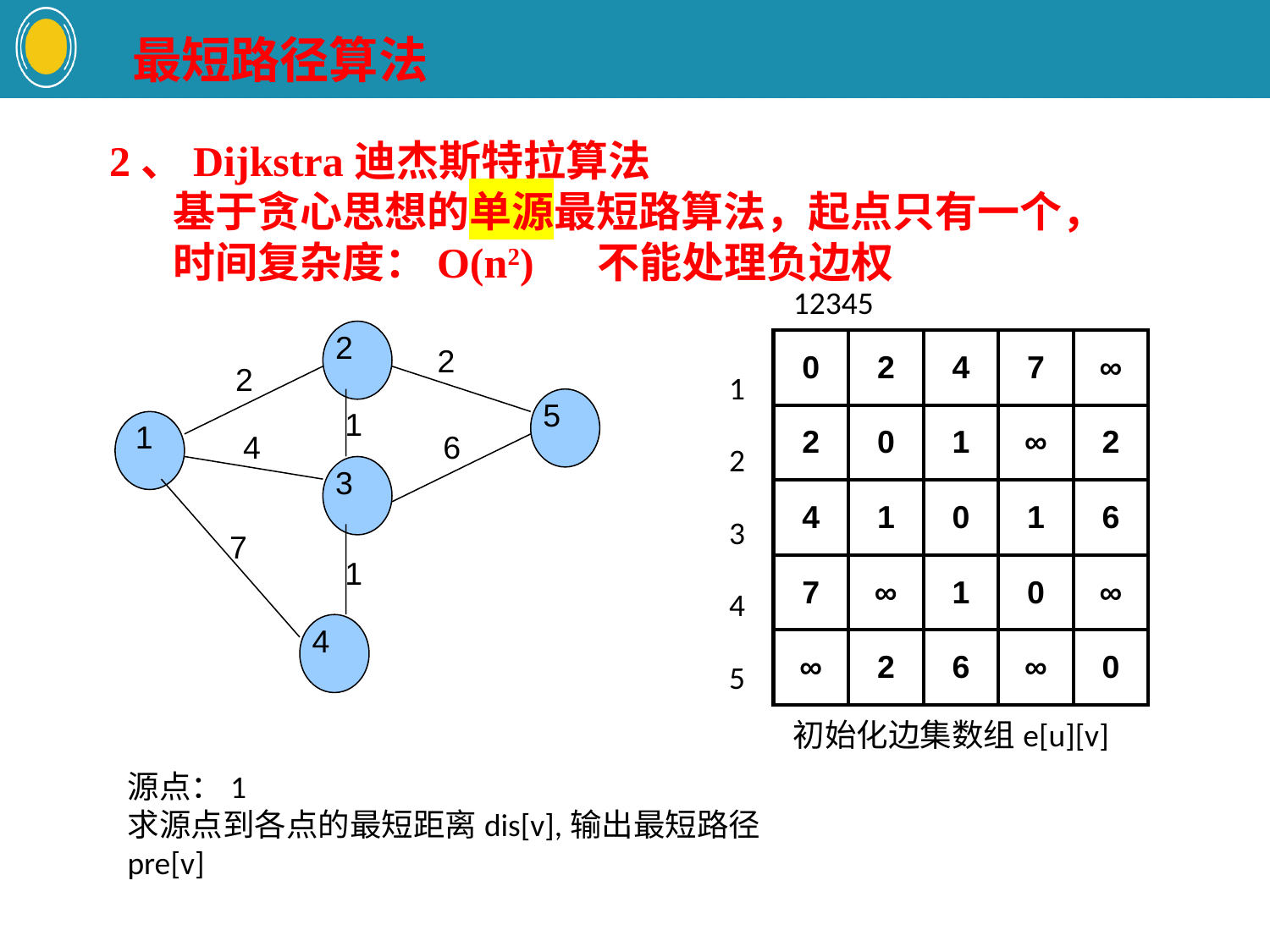

最短路径算法
2、Dijkstra迪杰斯特拉算法
基于贪心思想的单源最短路算法，起点只有一个，
时间复杂度：O(n2)     不能处理负边权
12345
12345

2

2

2

5

1

1

4

6

3

7

1

4

| 0 | 2 | 4 | 7 | ∞ |
| --- | --- | --- | --- | --- |
| 2 | 0 | 1 | ∞ | 2 |
| 4 | 1 | 0 | 1 | 6 |
| 7 | ∞ | 1 | 0 | ∞ |
| ∞ | 2 | 6 | ∞ | 0 |
初始化边集数组e[u][v]
源点：1
求源点到各点的最短距离dis[v],输出最短路径pre[v]